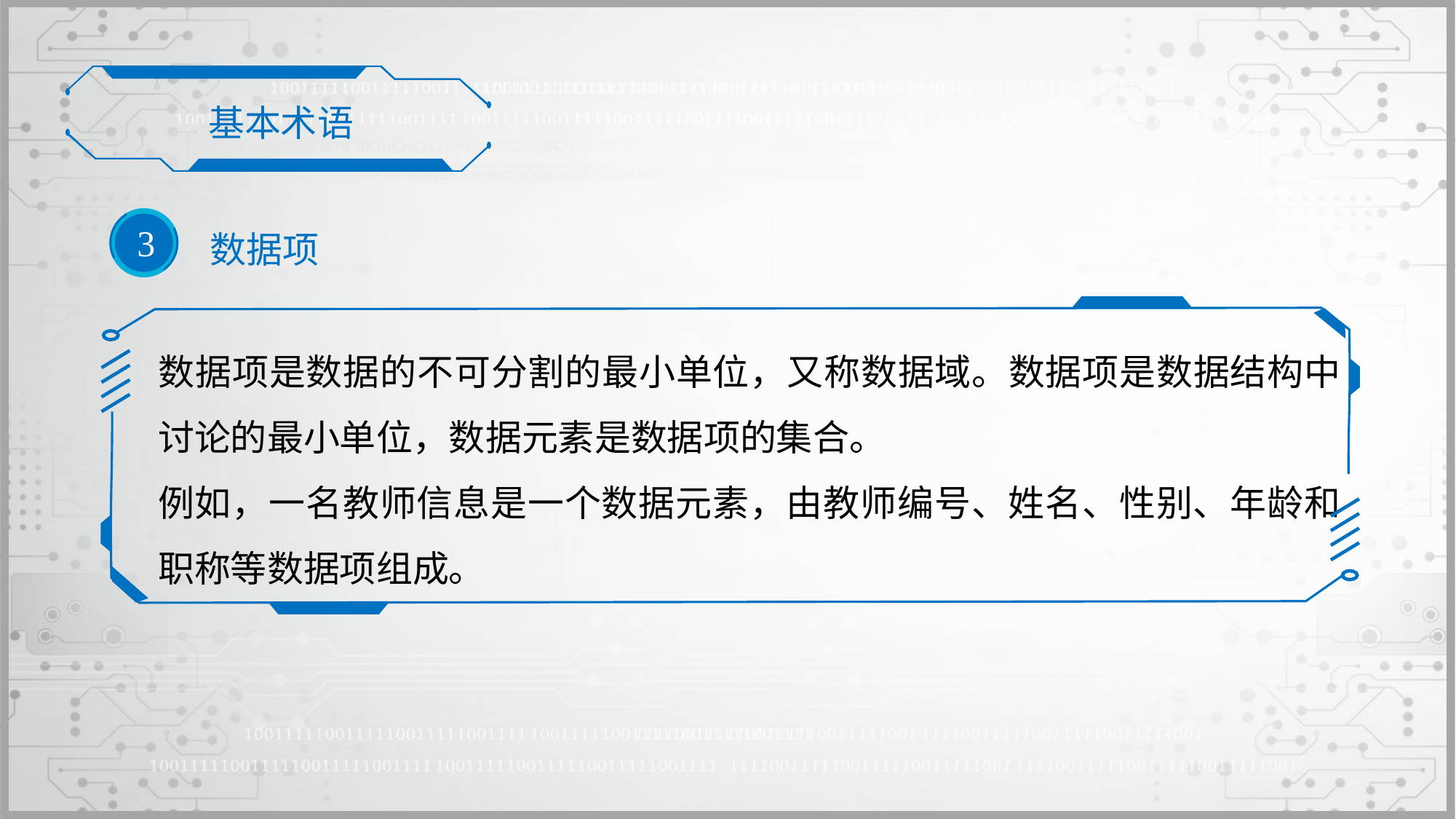

基本术语
3

 数据项

	数据项是数据的不可分割的最小单位，又称数据域。数据项是数据结构中讨论的最小单位，数据元素是数据项的集合。
例如，一名教师信息是一个数据元素，由教师编号、姓名、性别、年龄和职称等数据项组成。